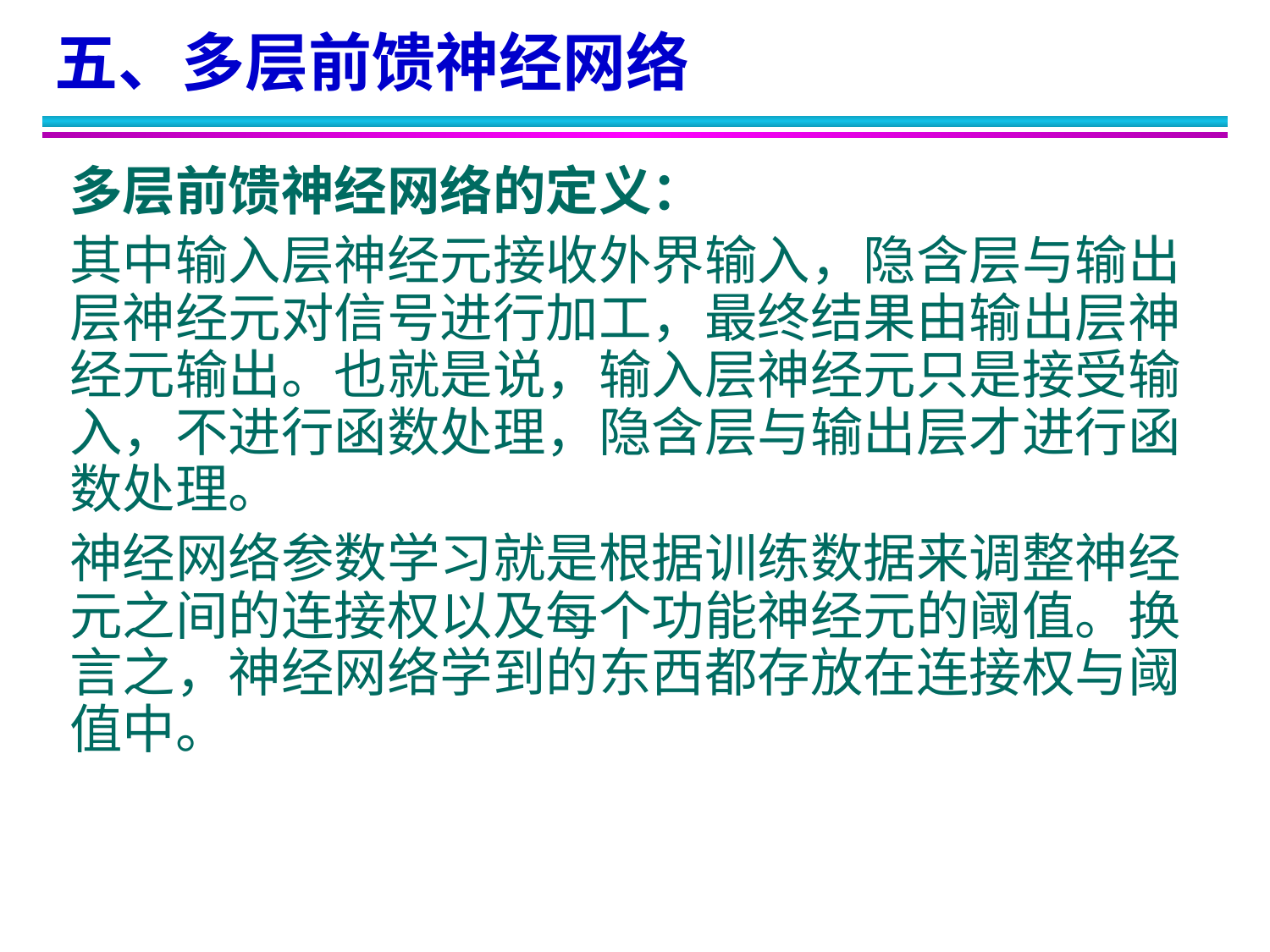

五、多层前馈神经网络
多层前馈神经网络的定义：
其中输入层神经元接收外界输入，隐含层与输出层神经元对信号进行加工，最终结果由输出层神经元输出。也就是说，输入层神经元只是接受输入，不进行函数处理，隐含层与输出层才进行函数处理。
神经网络参数学习就是根据训练数据来调整神经元之间的连接权以及每个功能神经元的阈值。换言之，神经网络学到的东西都存放在连接权与阈值中。